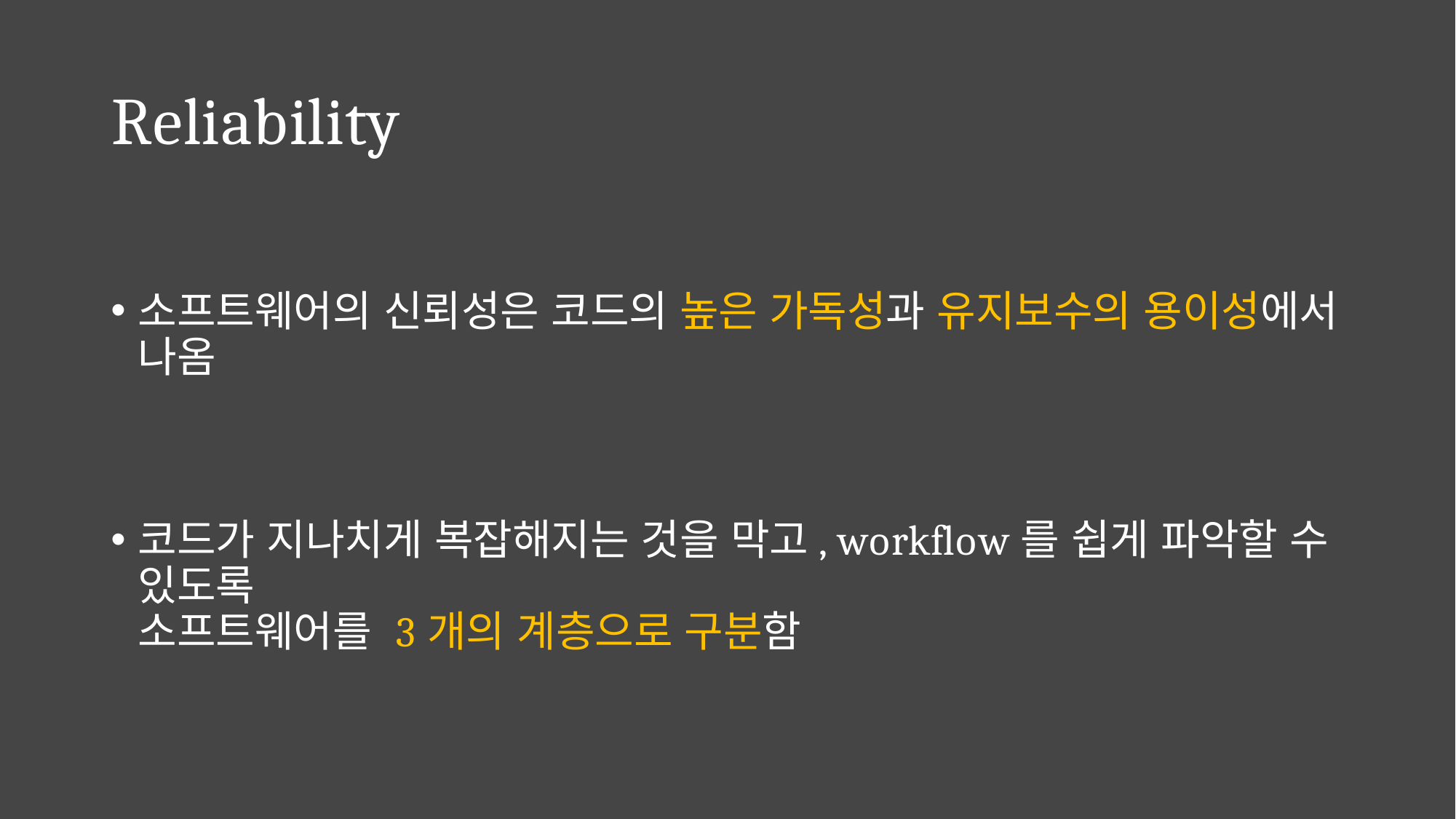

# Reliability

소프트웨어의 신뢰성은 코드의 높은 가독성과 유지보수의 용이성에서 나옴

코드가 지나치게 복잡해지는 것을 막고, workflow를 쉽게 파악할 수 있도록
소프트웨어를 3개의 계층으로 구분함